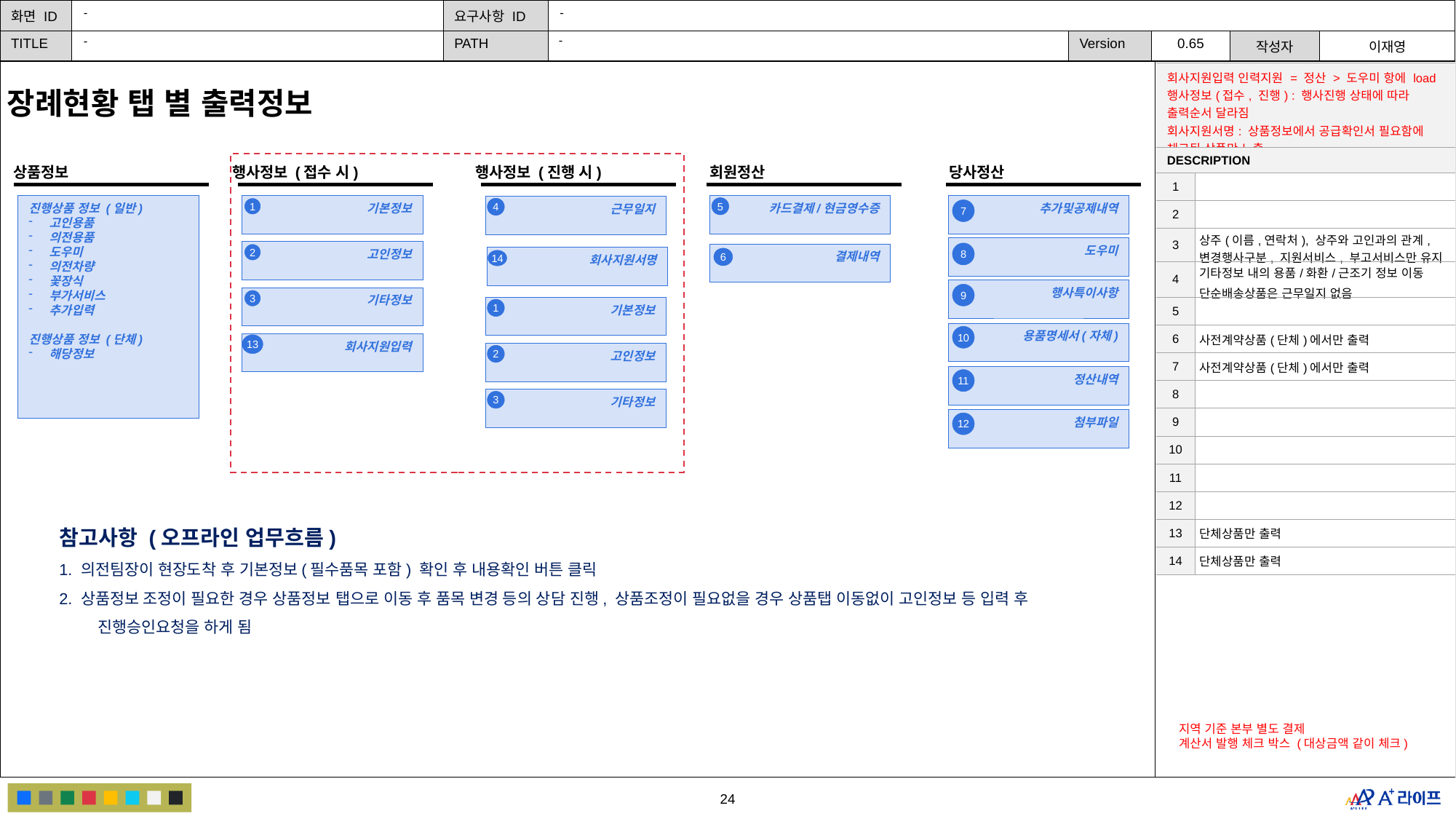

-
-
-
-
| 회사지원입력 인력지원 = 정산 > 도우미 항에 load 행사정보(접수, 진행) : 행사진행 상태에 따라 출력순서 달라짐 회사지원서명: 상품정보에서 공급확인서 필요함에 체크된 상품만 노출 |  |
| --- | --- |
| DESCRIPTION |  |
| 1 |  |
| 2 |  |
| 3 | 상주(이름,연락처), 상주와 고인과의 관계, 변경행사구분, 지원서비스, 부고서비스만 유지 |
| 4 | 기타정보 내의 용품/화환/근조기 정보 이동 단순배송상품은 근무일지 없음 |
| 5 |  |
| 6 | 사전계약상품(단체)에서만 출력 |
| 7 | 사전계약상품(단체)에서만 출력 |
| 8 |  |
| 9 |  |
| 10 |  |
| 11 |  |
| 12 |  |
| 13 | 단체상품만 출력 |
| 14 | 단체상품만 출력 |
장례현황 탭 별 출력정보

상품정보
행사정보 (접수 시)
행사정보 (진행 시)
회원정산
당사정산
진행상품 정보 (일반)
고인용품
의전용품
도우미
의전차량
꽃장식
부가서비스
추가입력
진행상품 정보 (단체)
해당정보
기본정보
카드결제/현금영수증
추가및공제내역
근무일지
5
4
1
7
도우미
고인정보
8
결제내역
2
회사지원서명
6
14
행사특이사항
9
기타정보
3
기본정보
1
용품명세서(자체)
10
회사지원입력
13
고인정보
2
정산내역
11
기타정보
3
첨부파일
12
참고사항 (오프라인 업무흐름)
의전팀장이 현장도착 후 기본정보(필수품목 포함) 확인 후 내용확인 버튼 클릭
상품정보 조정이 필요한 경우 상품정보 탭으로 이동 후 품목 변경 등의 상담 진행, 상품조정이 필요없을 경우 상품탭 이동없이 고인정보 등 입력 후
        진행승인요청을 하게 됨
지역 기준 본부 별도 결제
계산서 발행 체크 박스 (대상금액 같이 체크)